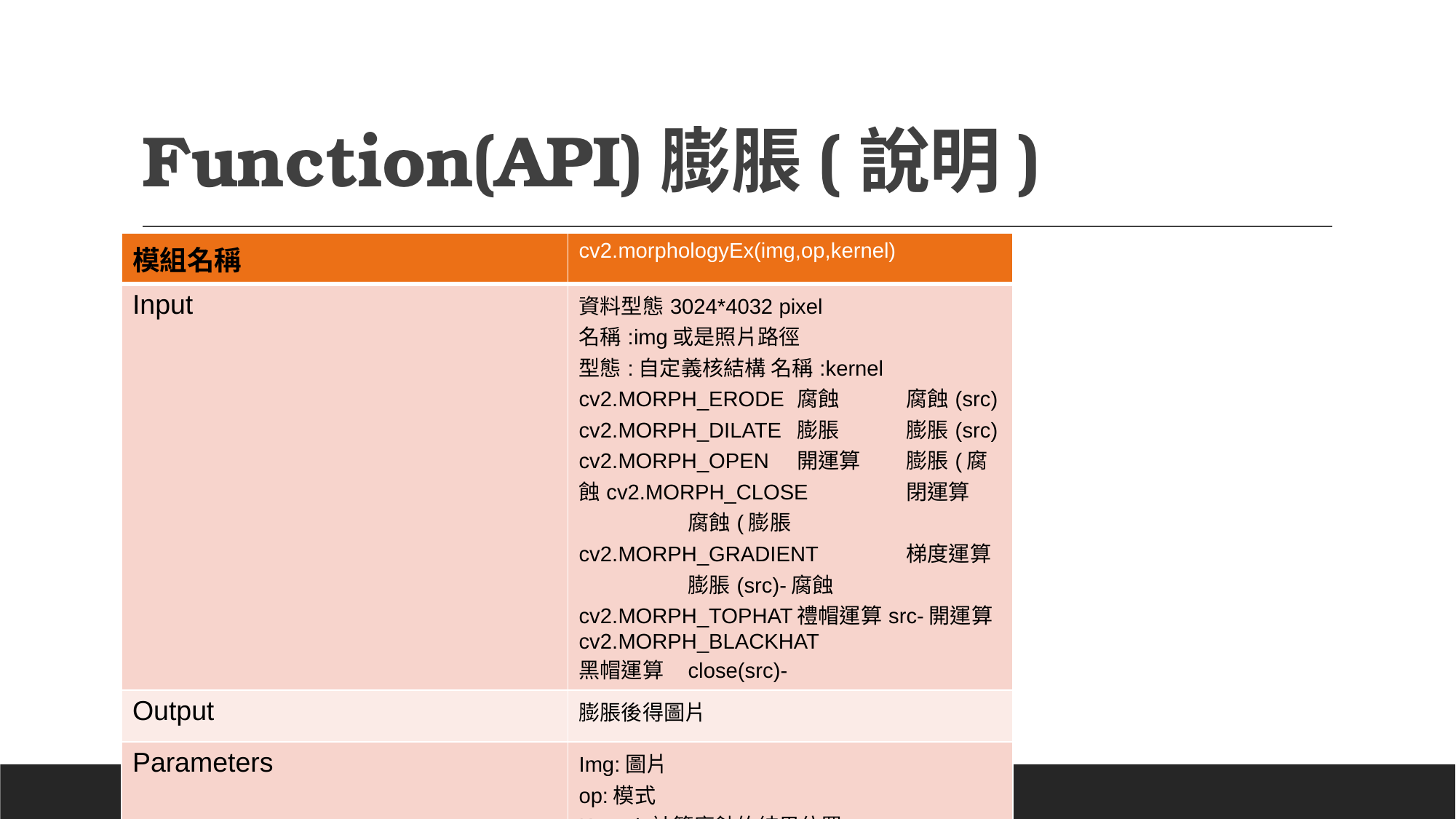

# Function(API)膨脹(說明)
| 模組名稱 | cv2.morphologyEx(img,op,kernel) |
| --- | --- |
| Input | 資料型態3024\*4032 pixel 名稱:img或是照片路徑 型態:自定義核結構 名稱:kernel cv2.MORPH\_ERODE 腐蝕 腐蝕(src) cv2.MORPH\_DILATE 膨脹 膨脹(src) cv2.MORPH\_OPEN 開運算 膨脹(腐蝕cv2.MORPH\_CLOSE 閉運算 腐蝕(膨脹cv2.MORPH\_GRADIENT 梯度運算 膨脹(src)-腐蝕cv2.MORPH\_TOPHAT 禮帽運算src-開運算cv2.MORPH\_BLACKHAT 黑帽運算 close(src)- |
| Output | 膨脹後得圖片 |
| Parameters | Img:圖片 op:模式 Kernel:計算腐蝕的結果位置 |
| Description | 根據Kernel的值op的模式動 |